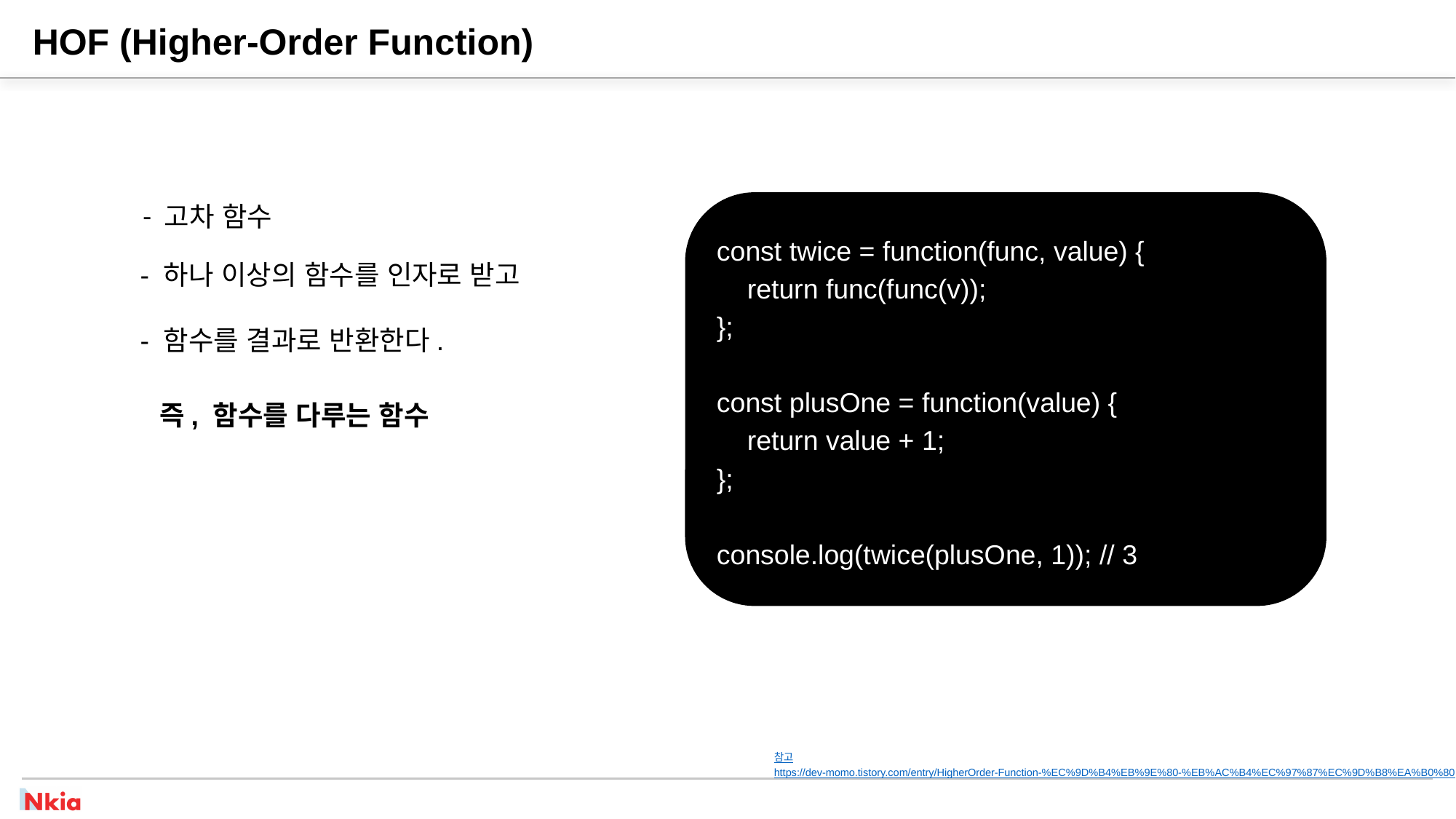

# HOF (Higher-Order Function)
const twice = function(func, value) {
    return func(func(v));
};

const plusOne = function(value) {
    return value + 1;
};

console.log(twice(plusOne, 1)); // 3
- 고차 함수
- 하나 이상의 함수를 인자로 받고

- 함수를 결과로 반환한다.
즉, 함수를 다루는 함수
참고
https://dev-momo.tistory.com/entry/HigherOrder-Function-%EC%9D%B4%EB%9E%80-%EB%AC%B4%EC%97%87%EC%9D%B8%EA%B0%80